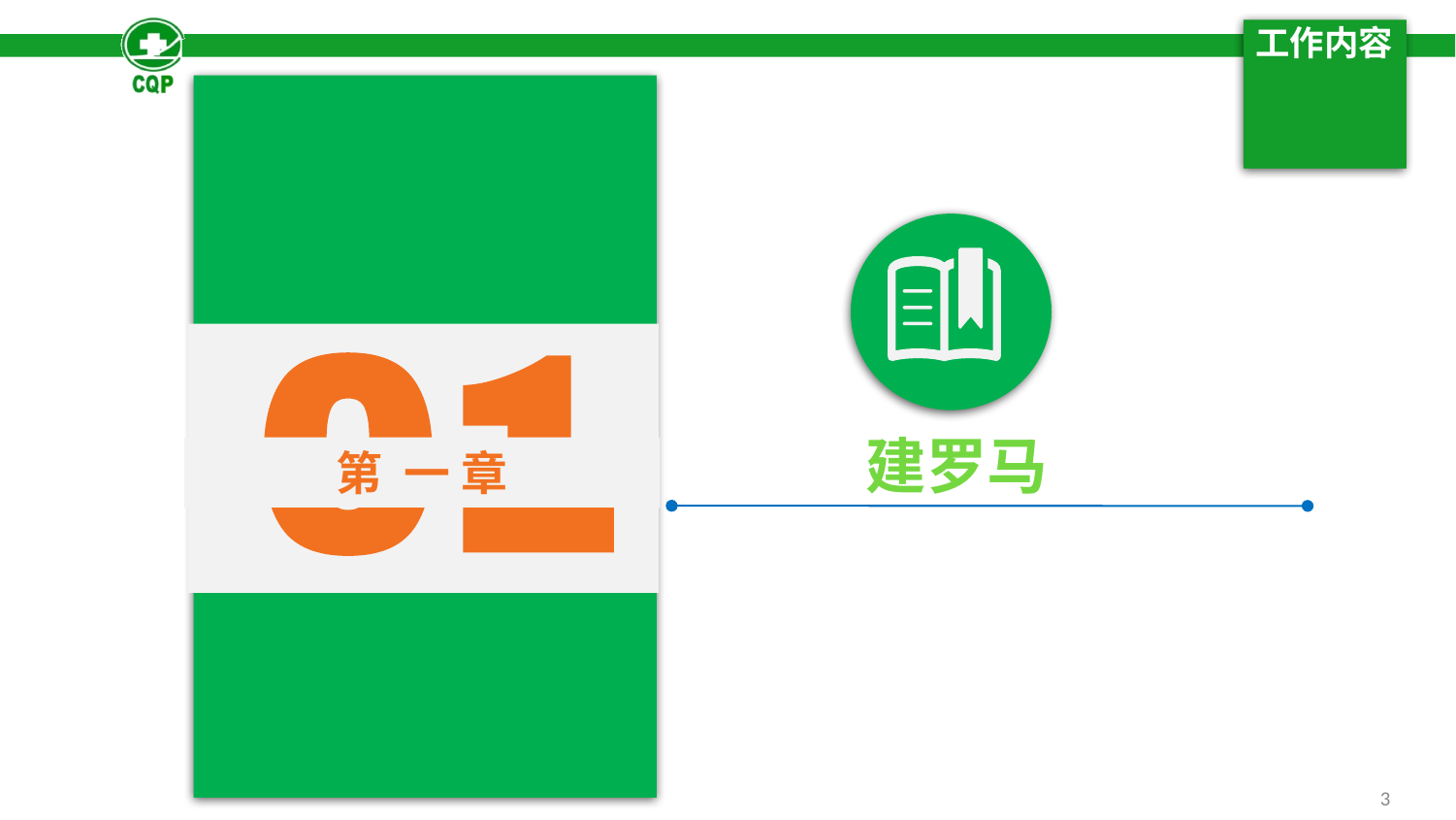

# 工作内容

01
第  一 章

建罗马

3